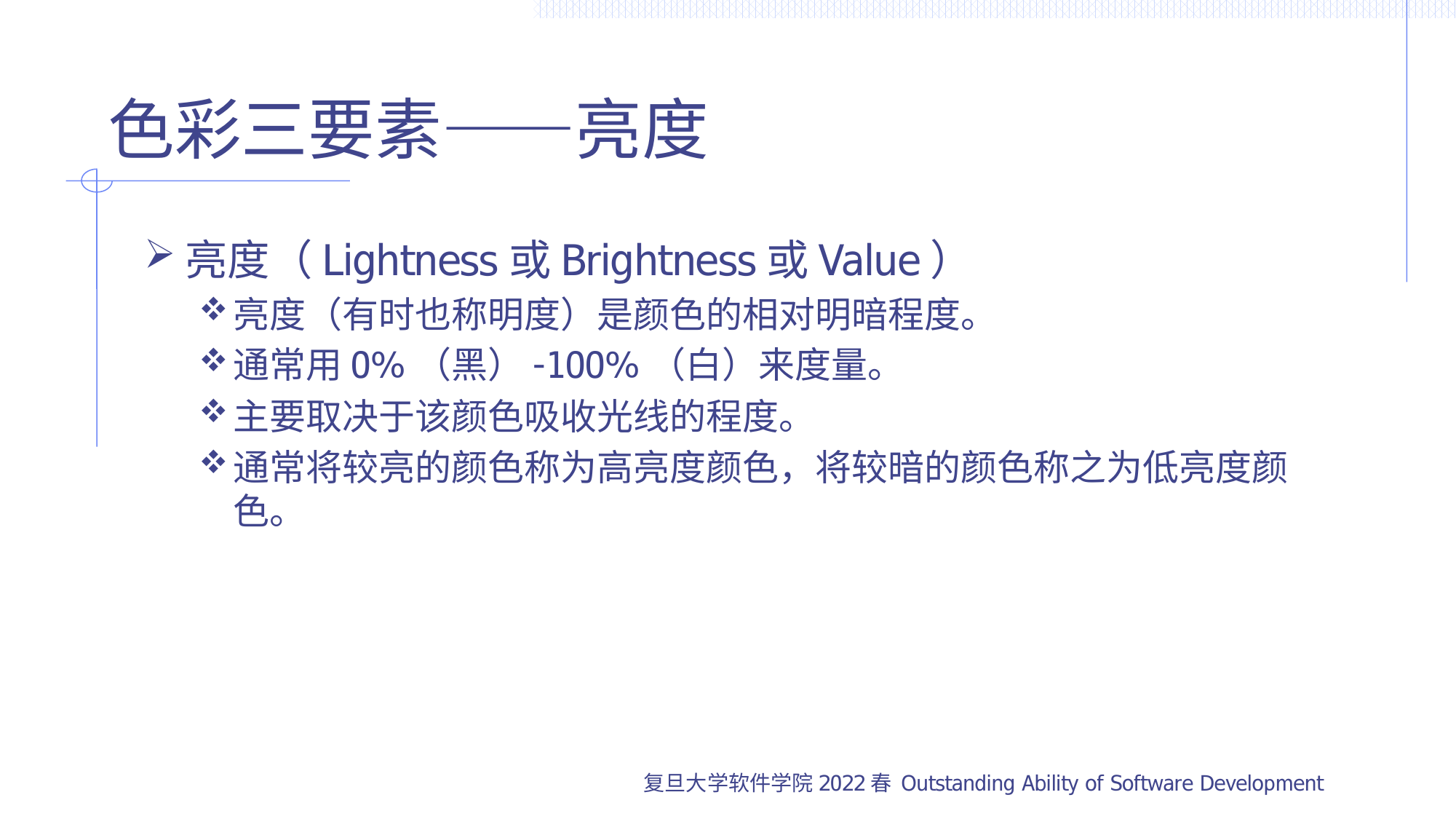

# 色彩三要素——亮度
亮度（Lightness或Brightness或Value）
亮度（有时也称明度）是颜色的相对明暗程度。
通常用0%（黑）-100%（白）来度量。
主要取决于该颜色吸收光线的程度。
通常将较亮的颜色称为高亮度颜色，将较暗的颜色称之为低亮度颜色。